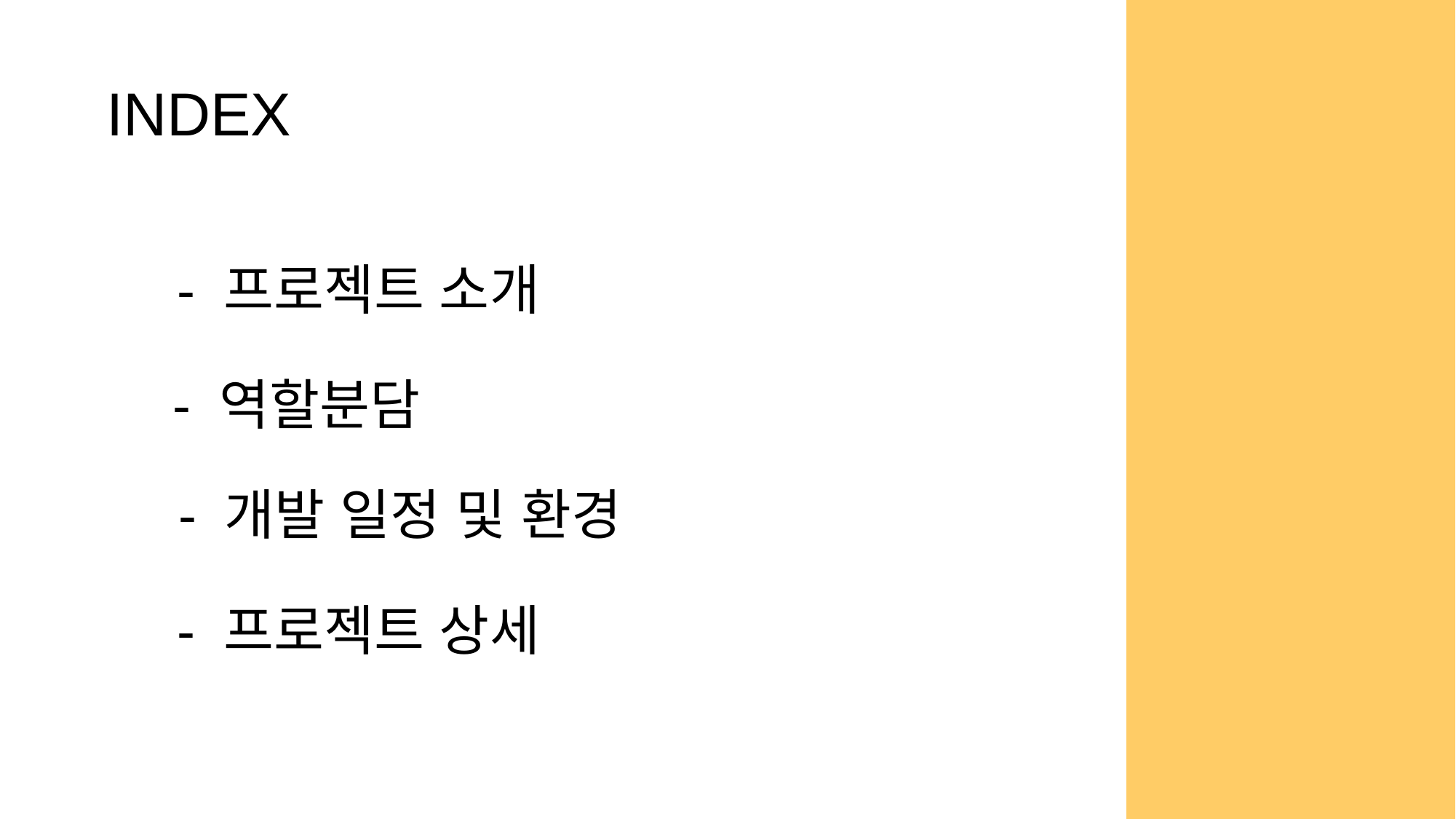

INDEX
- 프로젝트 소개
- 역할분담
- 개발 일정 및 환경
- 프로젝트 상세
2